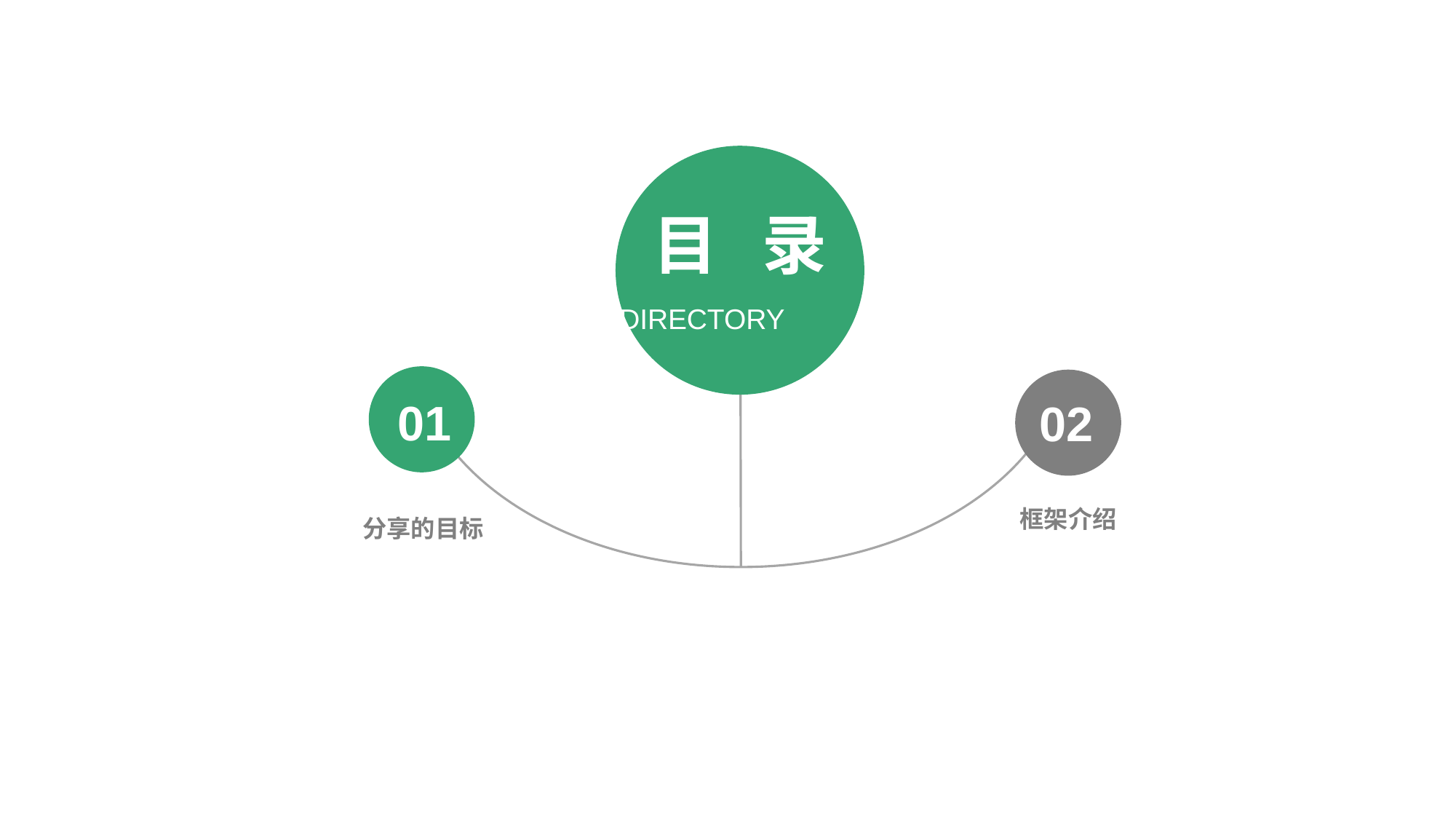

目   录
DIRECTORY

01

02

框架介绍
分享的目标